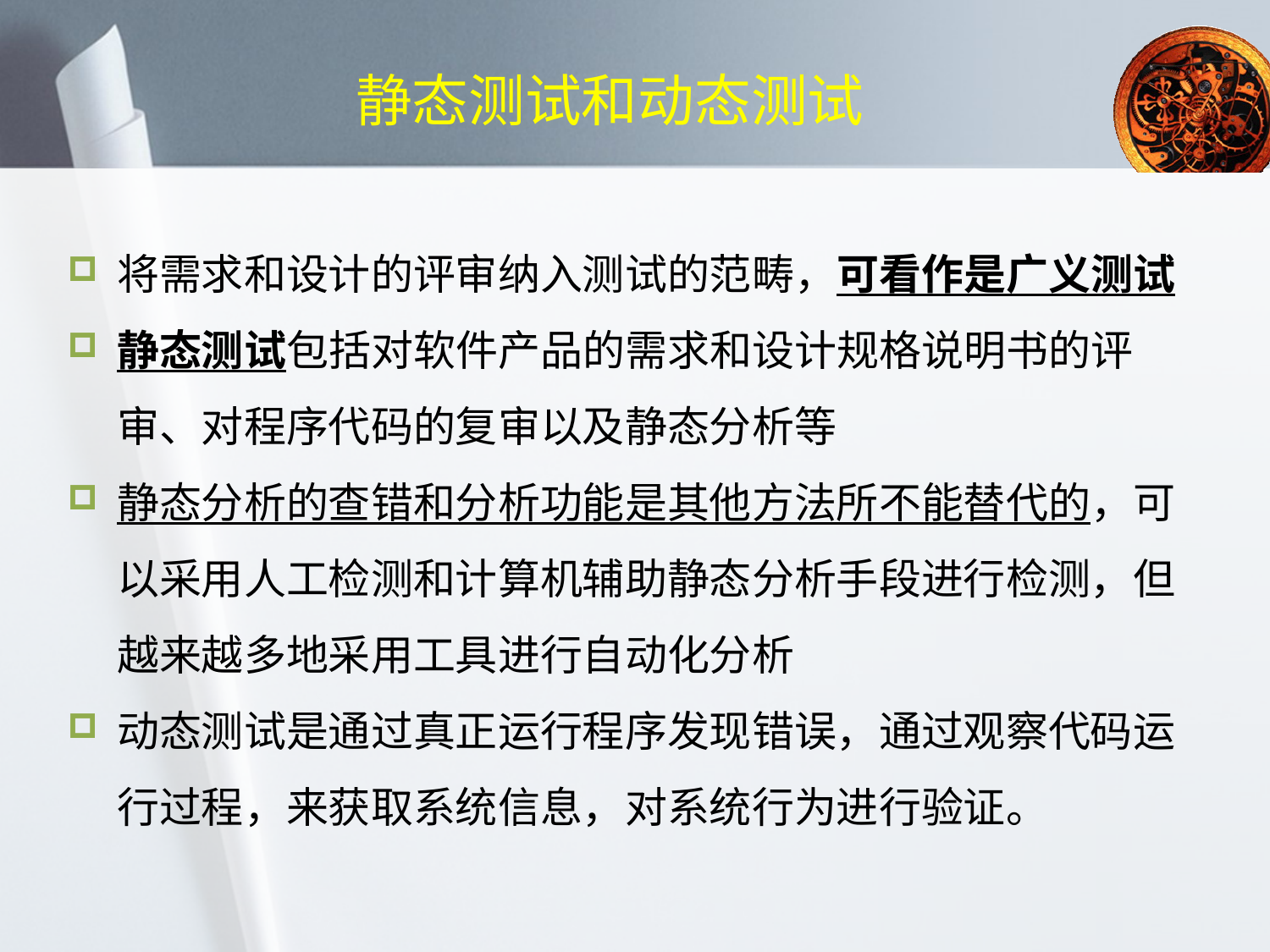

# 静态测试和动态测试
将需求和设计的评审纳入测试的范畴，可看作是广义测试
静态测试包括对软件产品的需求和设计规格说明书的评审、对程序代码的复审以及静态分析等
静态分析的查错和分析功能是其他方法所不能替代的，可以采用人工检测和计算机辅助静态分析手段进行检测，但越来越多地采用工具进行自动化分析
动态测试是通过真正运行程序发现错误，通过观察代码运行过程，来获取系统信息，对系统行为进行验证。